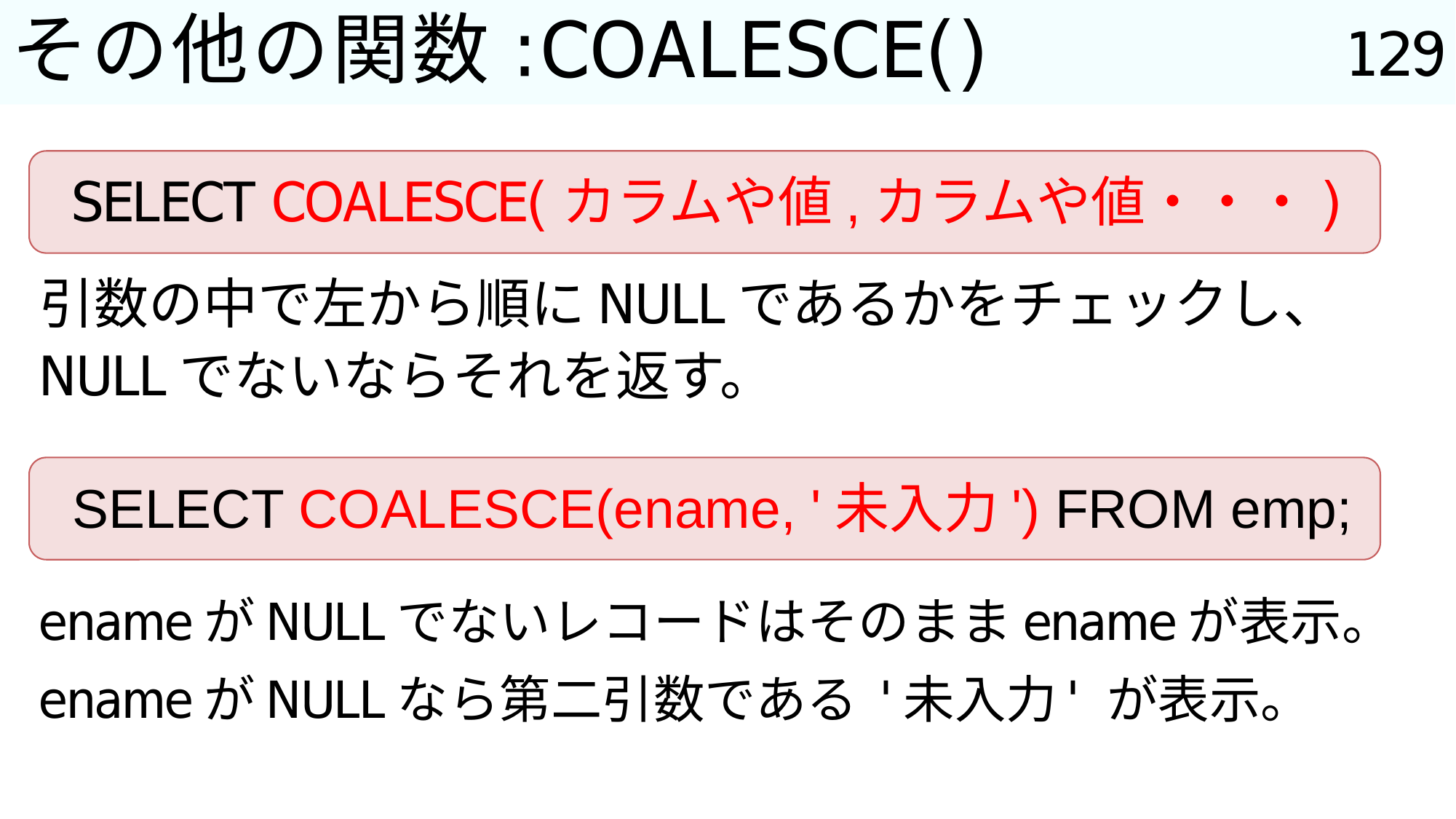

129
# その他の関数:COALESCE()

SELECT COALESCE(カラムや値,カラムや値・・・)
引数の中で左から順にNULLであるかをチェックし、
NULLでないならそれを返す。

SELECT COALESCE(ename, '未入力') FROM emp;
enameがNULLでないレコードはそのままenameが表示。
enameがNULLなら第二引数である '未入力' が表示。